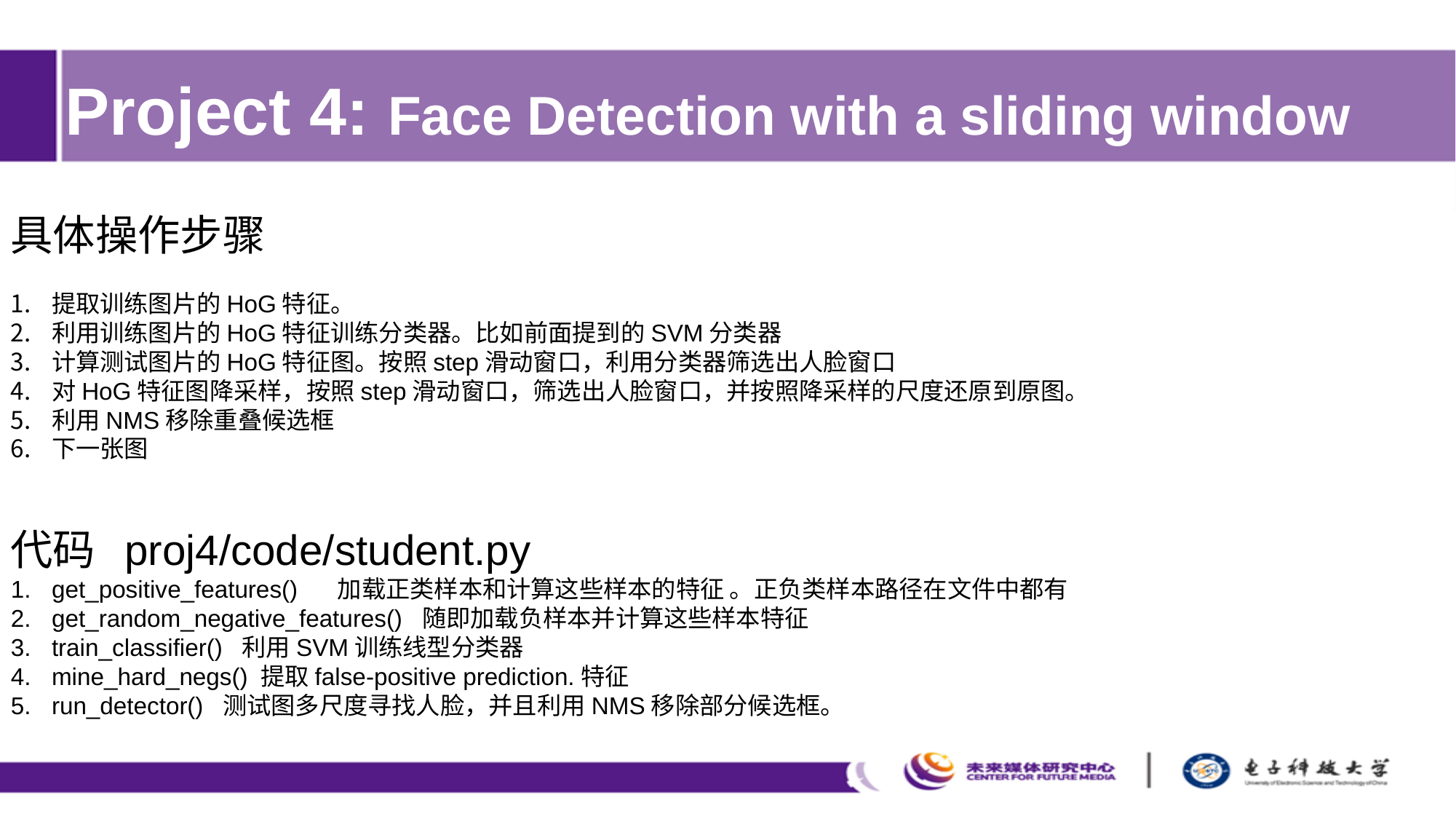

Project 4: Face Detection with a sliding window
具体操作步骤

提取训练图片的HoG特征。
利用训练图片的HoG特征训练分类器。比如前面提到的SVM分类器
计算测试图片的HoG特征图。按照step滑动窗口，利用分类器筛选出人脸窗口
对HoG特征图降采样，按照step滑动窗口，筛选出人脸窗口，并按照降采样的尺度还原到原图。
利用NMS移除重叠候选框
下一张图
代码  proj4/code/student.py
get_positive_features()     加载正类样本和计算这些样本的特征 。正负类样本路径在文件中都有
get_random_negative_features()  随即加载负样本并计算这些样本特征
train_classifier()  利用SVM训练线型分类器
mine_hard_negs() 提取false-positive prediction.特征
run_detector()  测试图多尺度寻找人脸，并且利用NMS移除部分候选框。